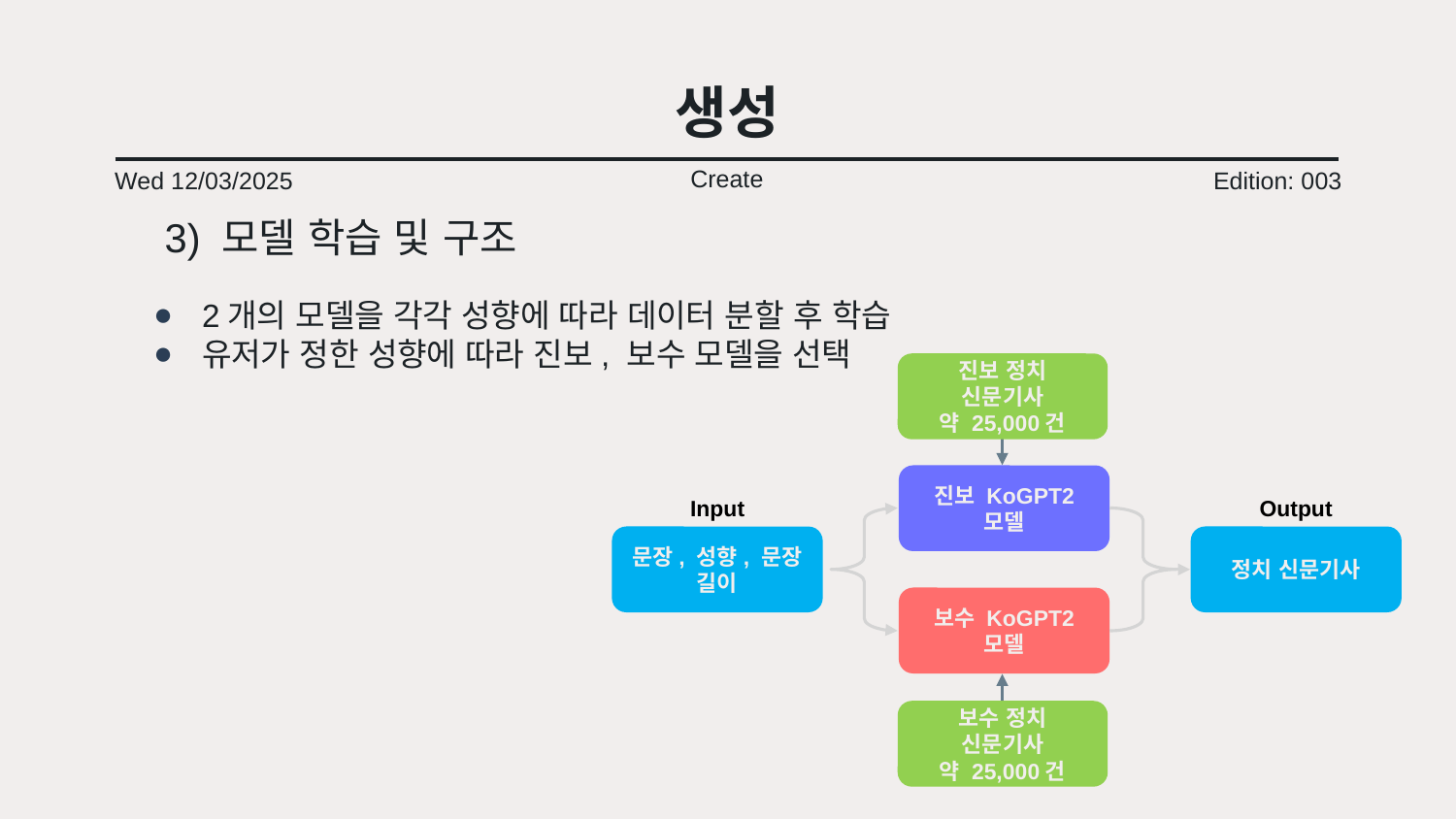

# 생성
Create
Wed 12/03/2025
Edition: 003
 3) 모델 학습 및 구조

2개의 모델을 각각 성향에 따라 데이터 분할 후 학습
유저가 정한 성향에 따라 진보, 보수 모델을 선택

진보 정치 신문기사
약 25,000건
진보 KoGPT2 모델
Input
Output

문장, 성향, 문장 길이
정치 신문기사
보수 KoGPT2 모델
보수 정치 신문기사
약 25,000건